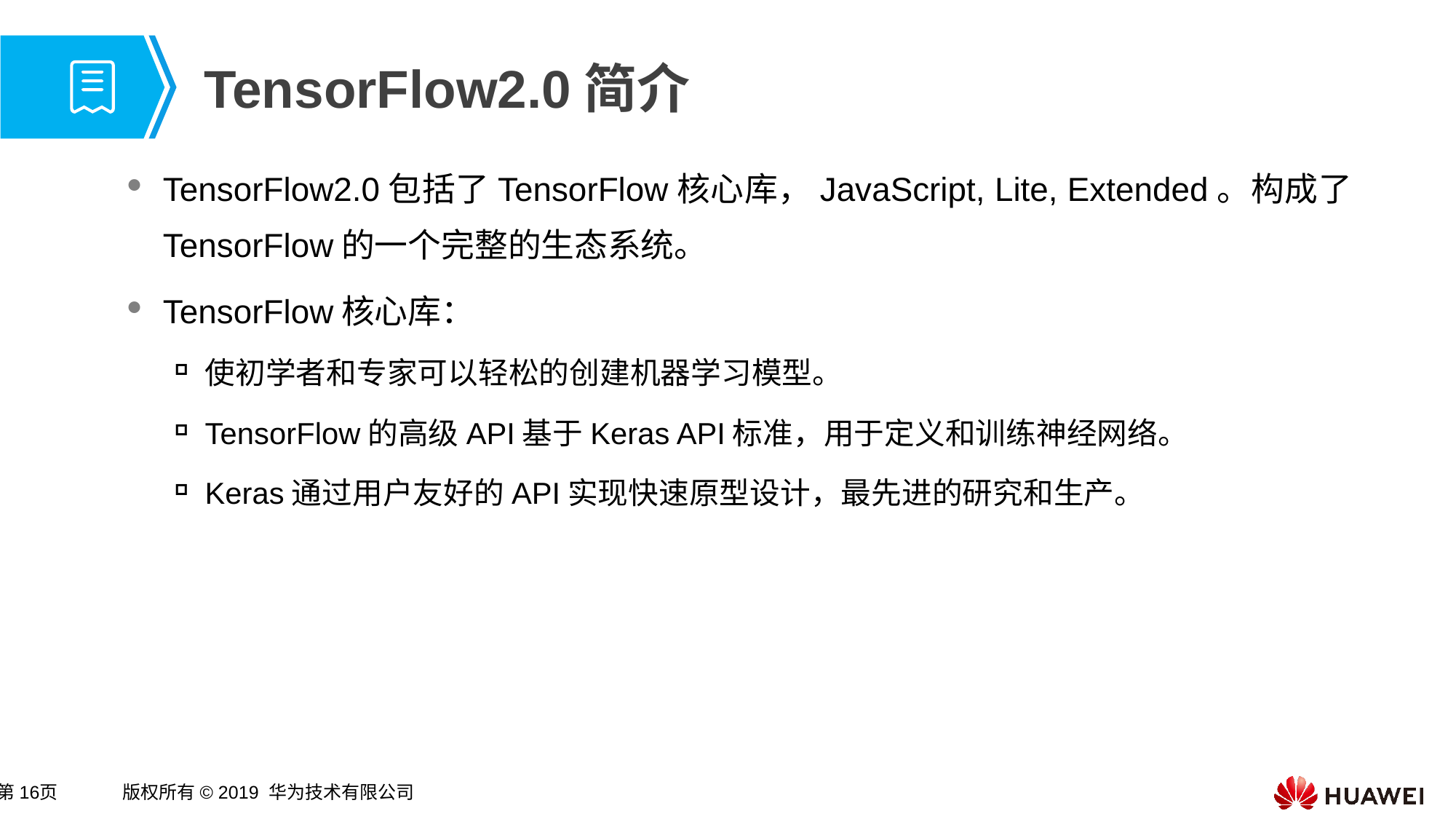

# TensorFlow2.0简介
TensorFlow2.0包括了TensorFlow核心库，JavaScript, Lite, Extended。构成了TensorFlow的一个完整的生态系统。
TensorFlow核心库：
使初学者和专家可以轻松的创建机器学习模型。
TensorFlow的高级API基于Keras API标准，用于定义和训练神经网络。
Keras通过用户友好的API实现快速原型设计，最先进的研究和生产。